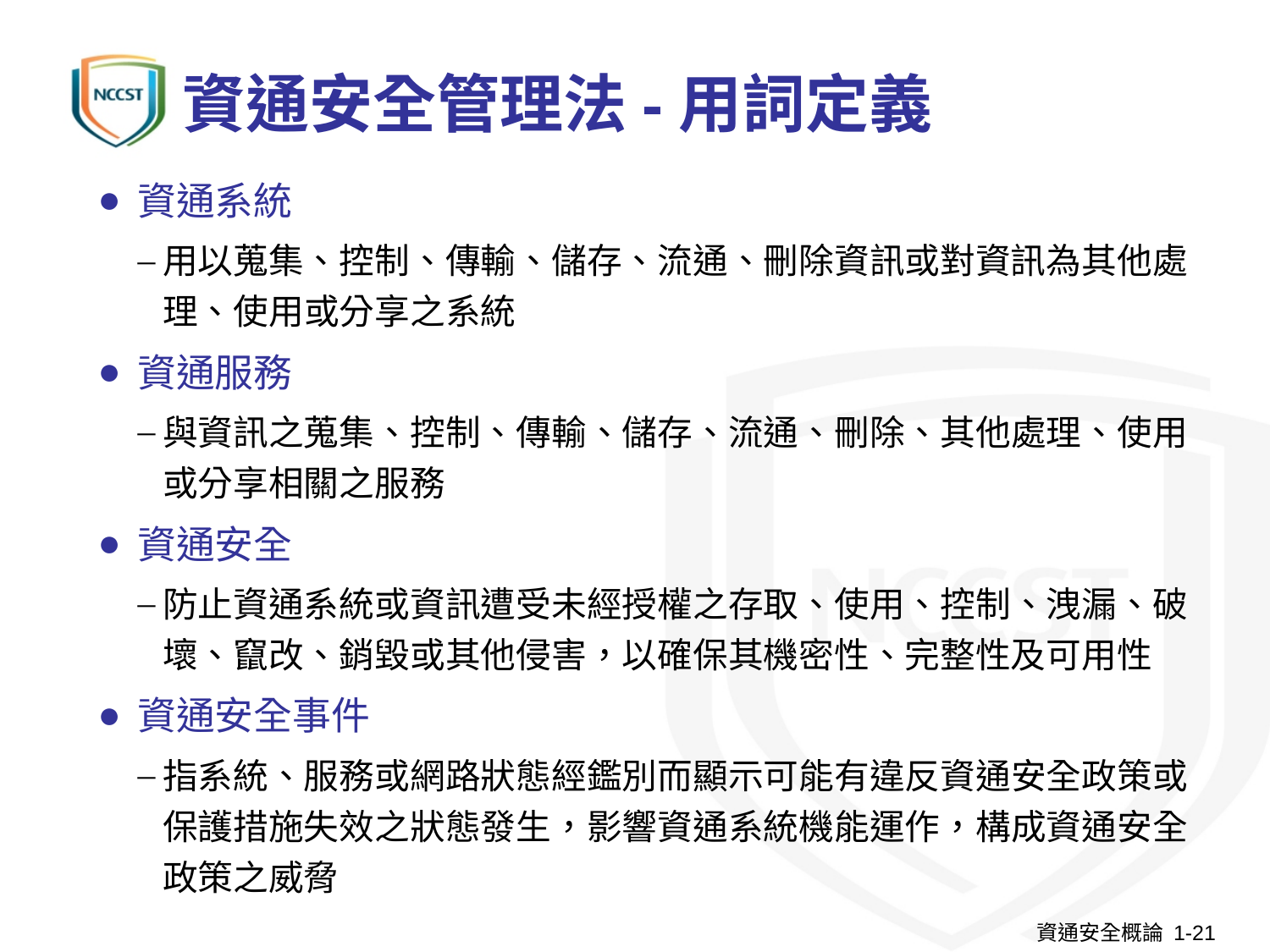

# 資通安全管理法-用詞定義
資通系統
用以蒐集、控制、傳輸、儲存、流通、刪除資訊或對資訊為其他處理、使用或分享之系統
資通服務
與資訊之蒐集、控制、傳輸、儲存、流通、刪除、其他處理、使用或分享相關之服務
資通安全
防止資通系統或資訊遭受未經授權之存取、使用、控制、洩漏、破壞、竄改、銷毀或其他侵害，以確保其機密性、完整性及可用性
資通安全事件
指系統、服務或網路狀態經鑑別而顯示可能有違反資通安全政策或保護措施失效之狀態發生，影響資通系統機能運作，構成資通安全政策之威脅